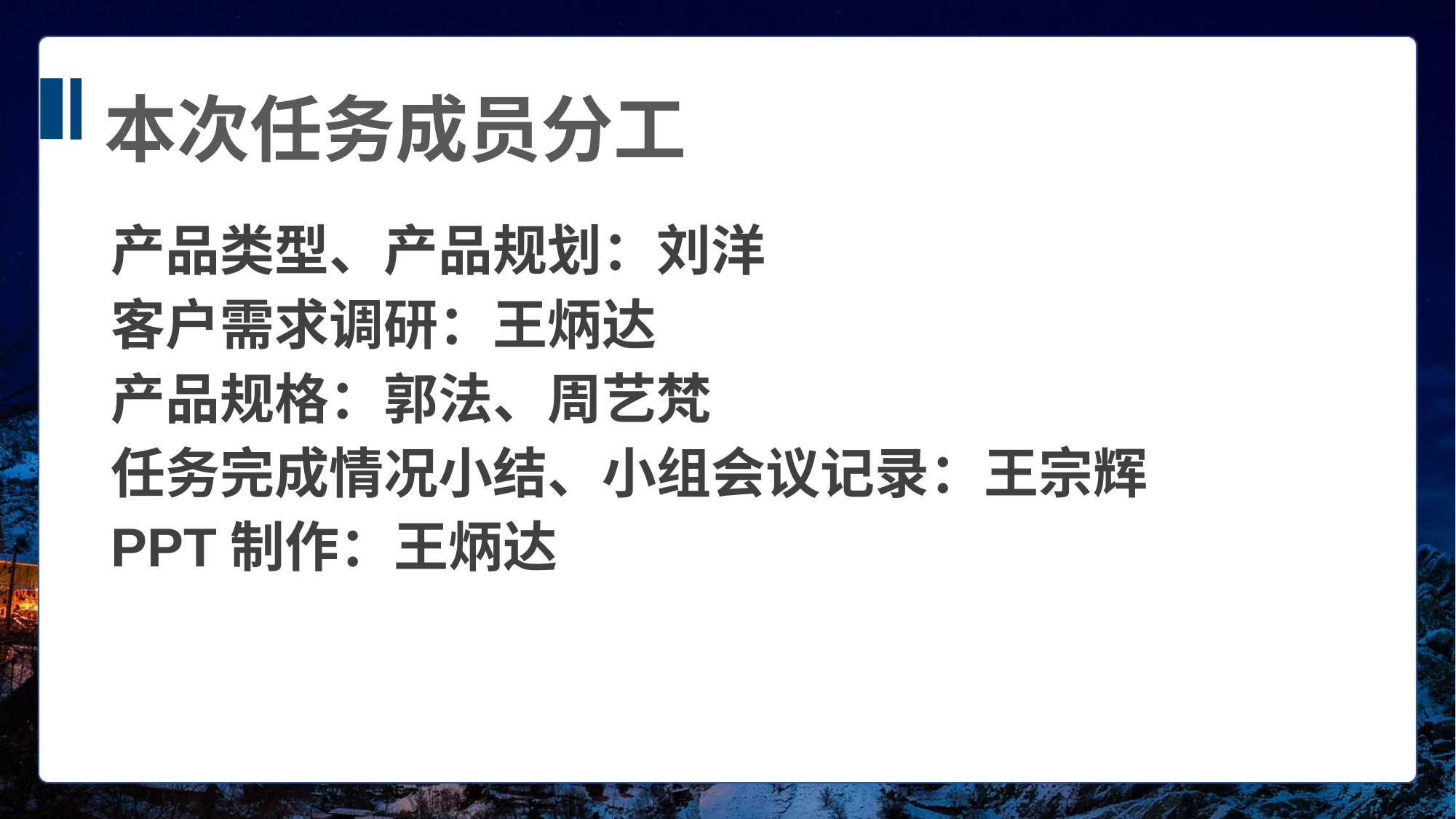

本次任务成员分工
产品类型、产品规划：刘洋
客户需求调研：王炳达
产品规格：郭法、周艺梵
任务完成情况小结、小组会议记录：王宗辉
PPT制作：王炳达